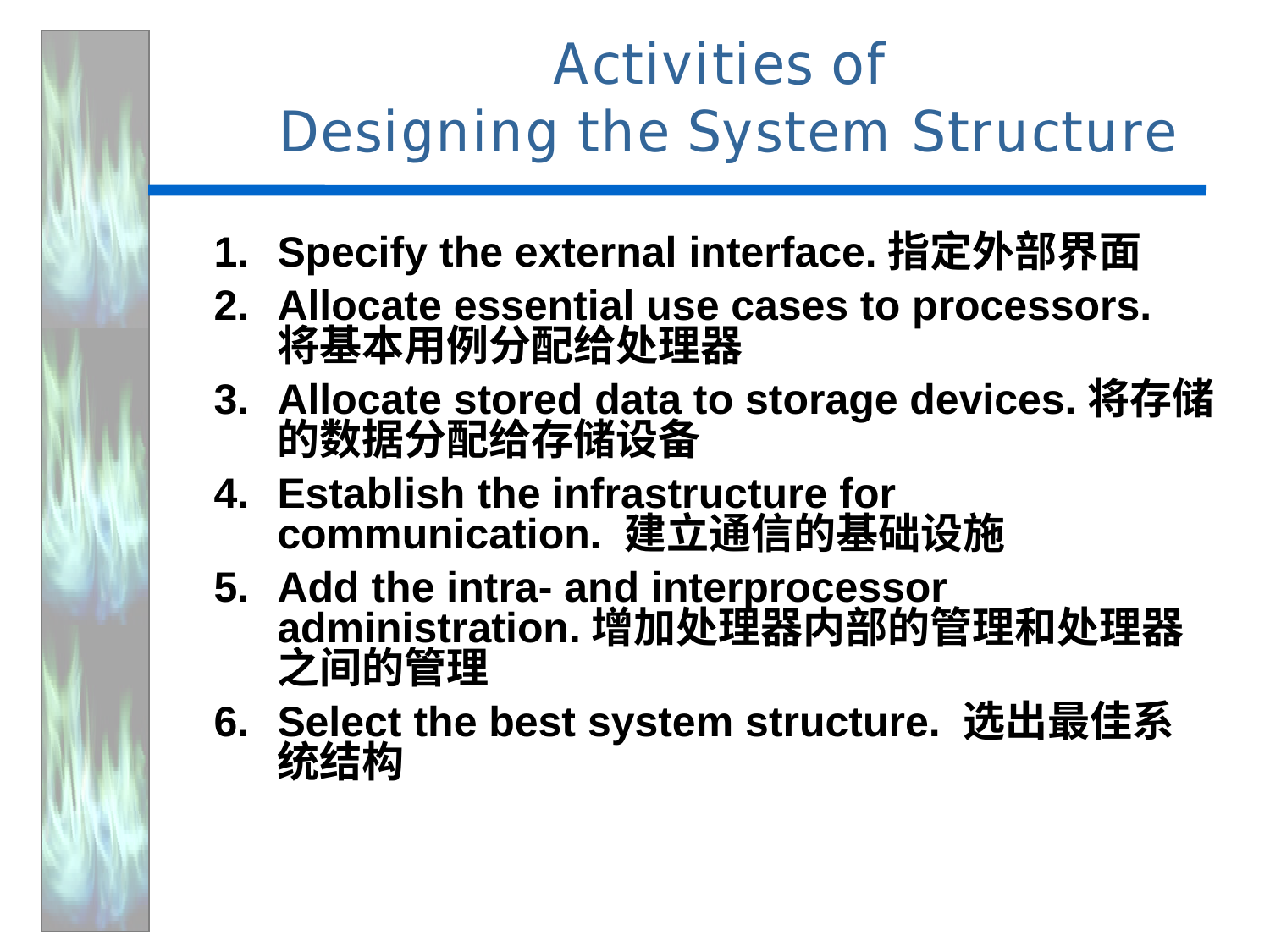

# Activities of Designing the System Structure
Specify the external interface.指定外部界面
Allocate essential use cases to processors. 将基本用例分配给处理器
Allocate stored data to storage devices.将存储的数据分配给存储设备
Establish the infrastructure for communication. 建立通信的基础设施
Add the intra- and interprocessor administration.增加处理器内部的管理和处理器之间的管理
Select the best system structure. 选出最佳系统结构